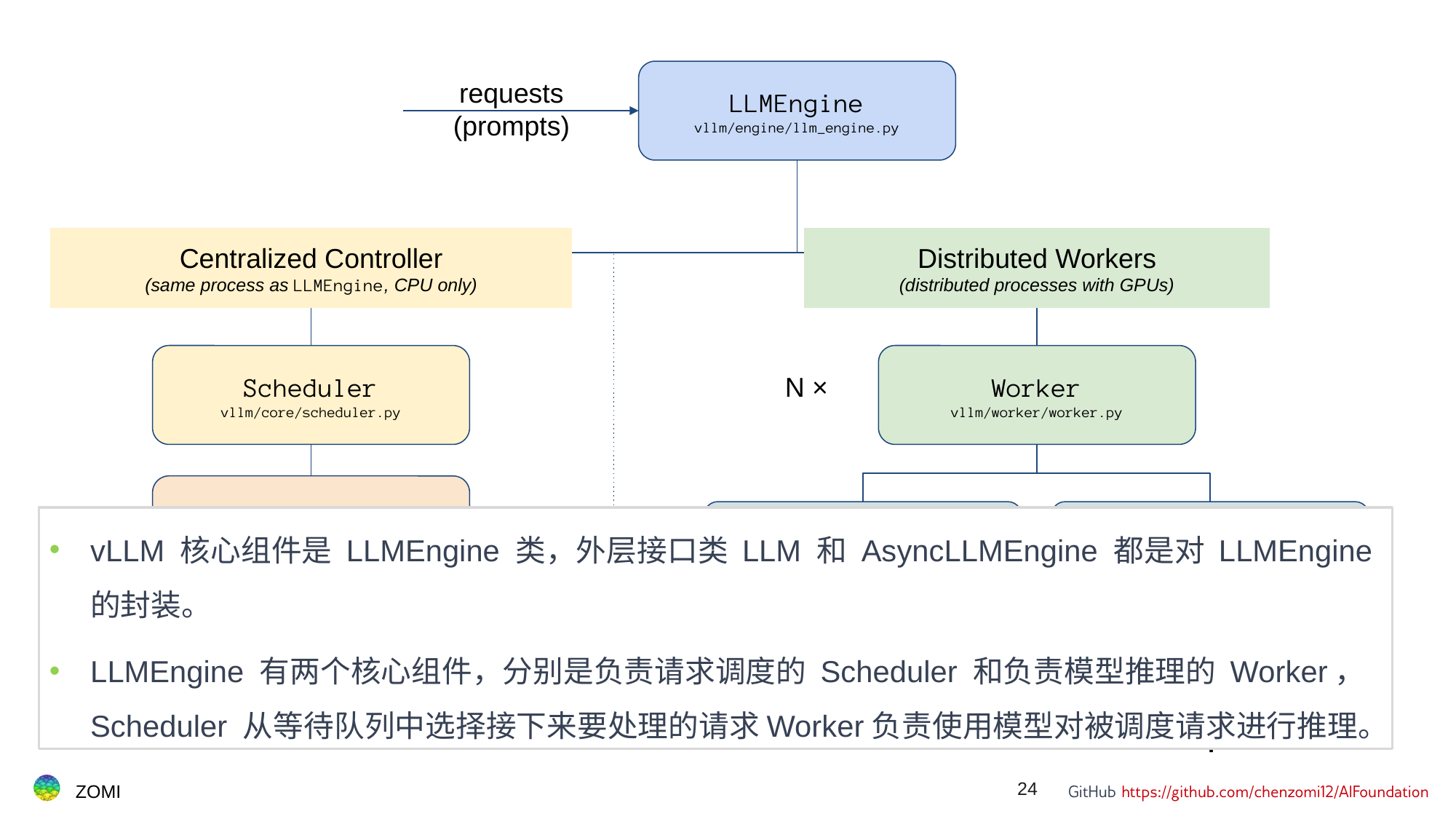

requests
(prompts)
LLMEngine
vllm/engine/llm_engine.py
Scheduler
vllm/core/scheduler.py
BlockSpaceManager
vllm/core/block_manager.py
BlockAllocator (GPU/CPU)
vllm/core/block_manager.py
Worker
vllm/worker/worker.py
N ×
CacheEngine
vllm/worker/cache_engine.py
Worker.model
vllm/model_executor/models
PagedAttention
vllm/model_executor/layers/
attention.py
…
Centralized Controller
(same process as LLMEngine, CPU only)
Distributed Workers
(distributed processes with GPUs)
vLLM 核心组件是 LLMEngine 类，外层接口类 LLM 和 AsyncLLMEngine 都是对 LLMEngine 的封装。
LLMEngine 有两个核心组件，分别是负责请求调度的 Scheduler 和负责模型推理的 Worker， Scheduler 从等待队列中选择接下来要处理的请求Worker负责使用模型对被调度请求进行推理。